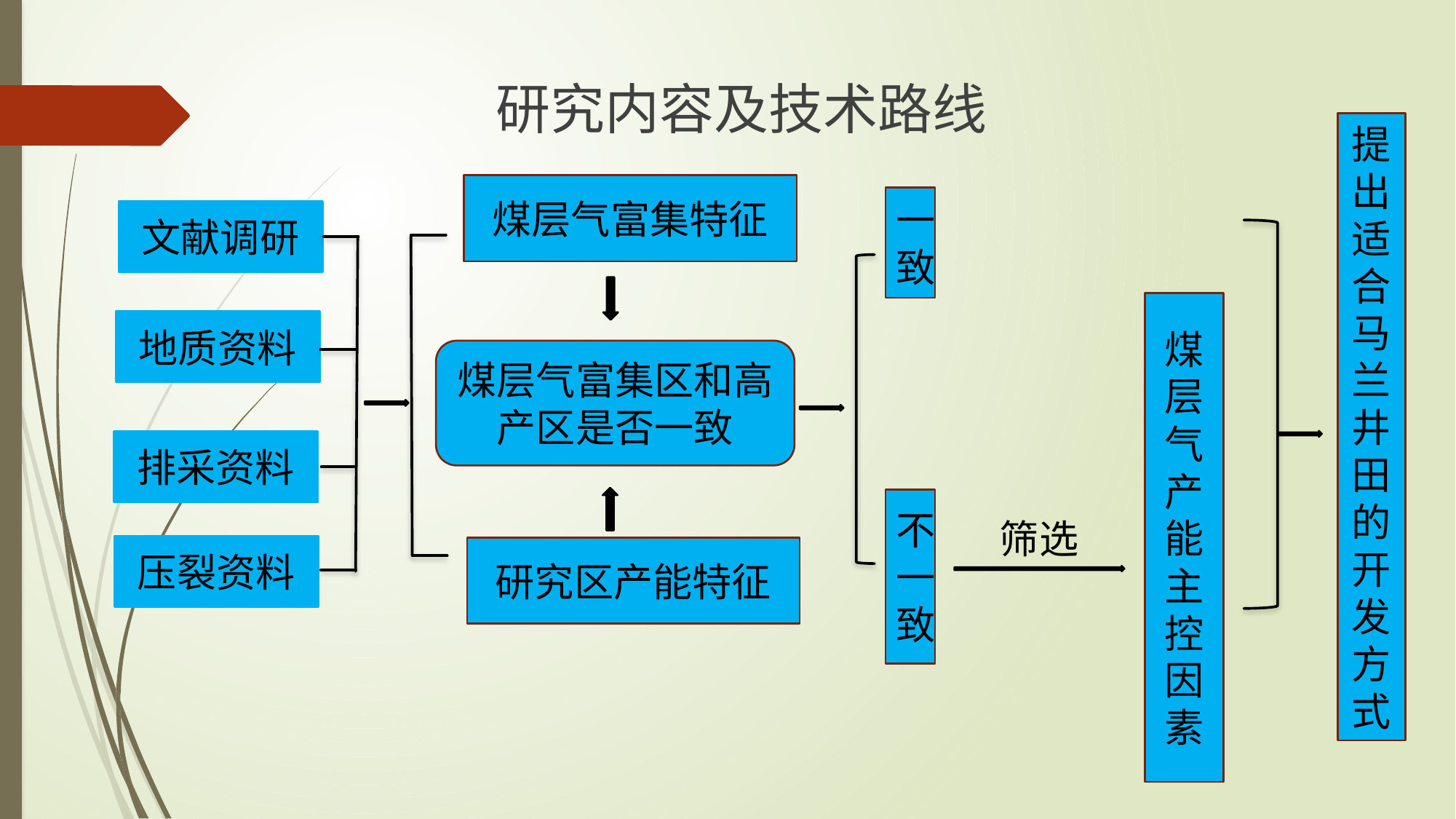

研究内容及技术路线
提出适合马兰井田的开发方式
煤层气富集特征
一致
文献调研

煤层气产能主控因素
地质资料
煤层气富集区和高产区是否一致

排采资料

不一致
筛选
压裂资料
研究区产能特征